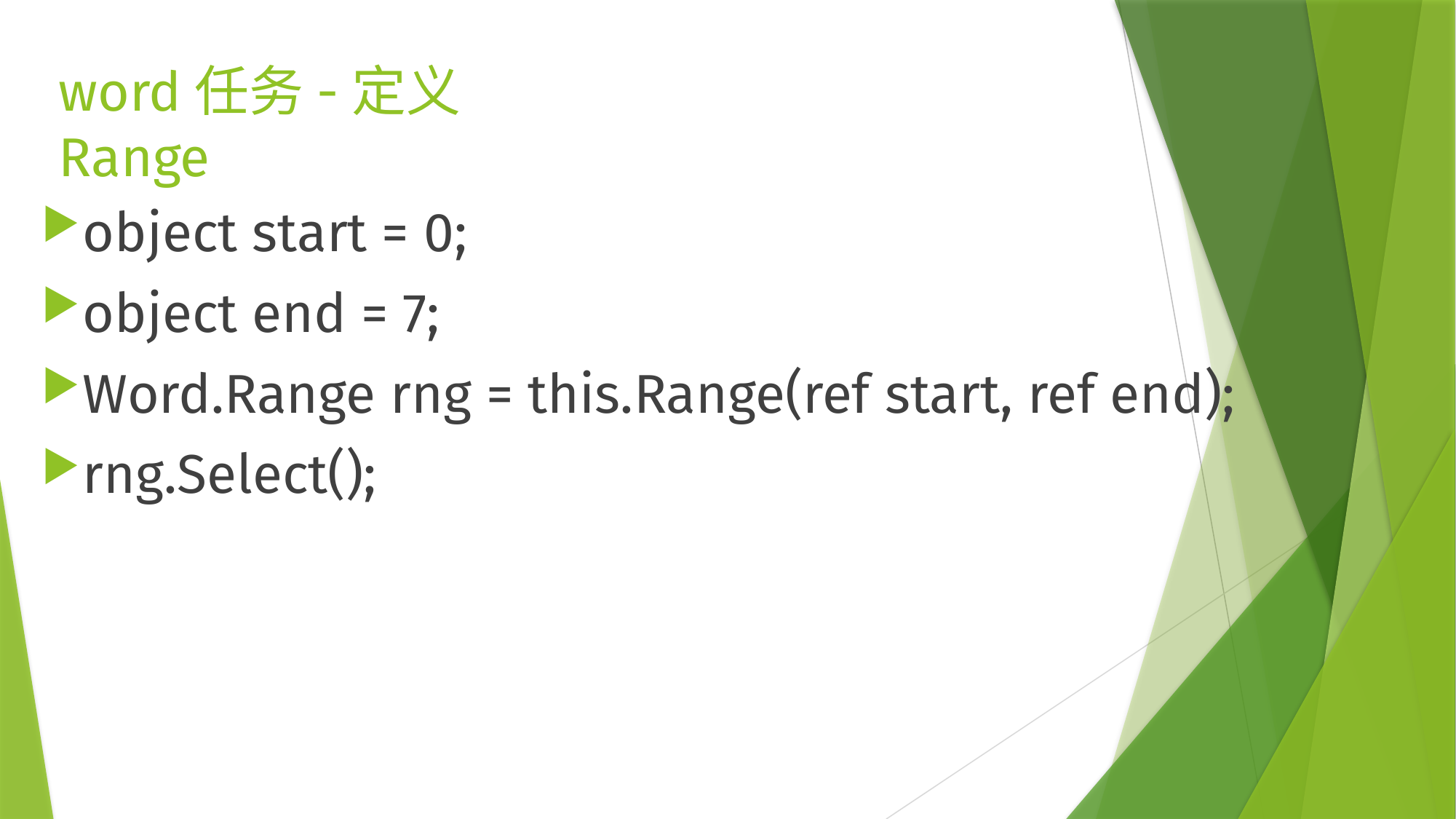

# word任务-定义Range
object start = 0;
object end = 7;
Word.Range rng = this.Range(ref start, ref end);
rng.Select();